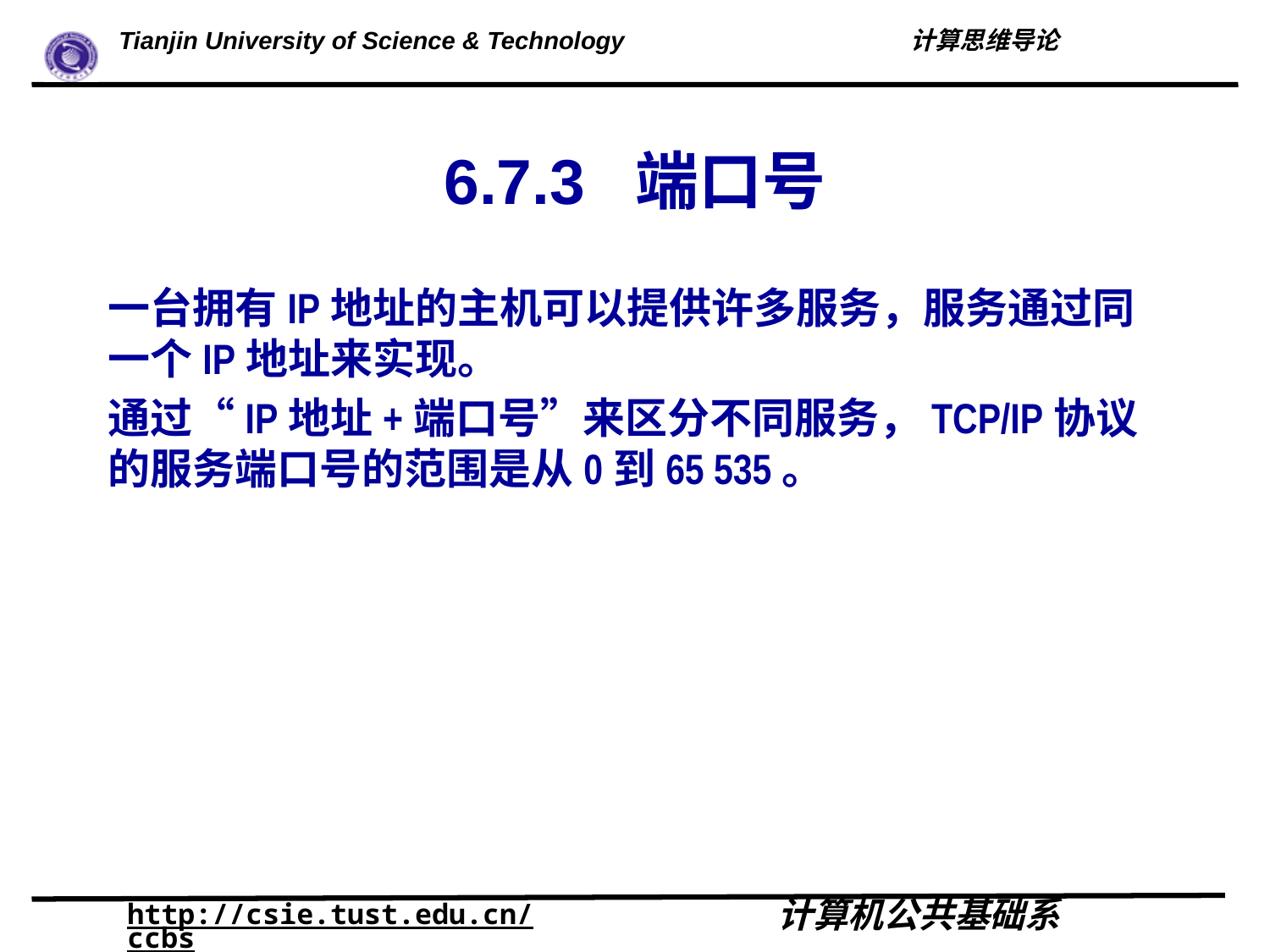

# 6.7.3  端口号
一台拥有IP地址的主机可以提供许多服务，服务通过同一个IP地址来实现。
通过“IP地址+端口号”来区分不同服务，TCP/IP协议的服务端口号的范围是从0到65 535。